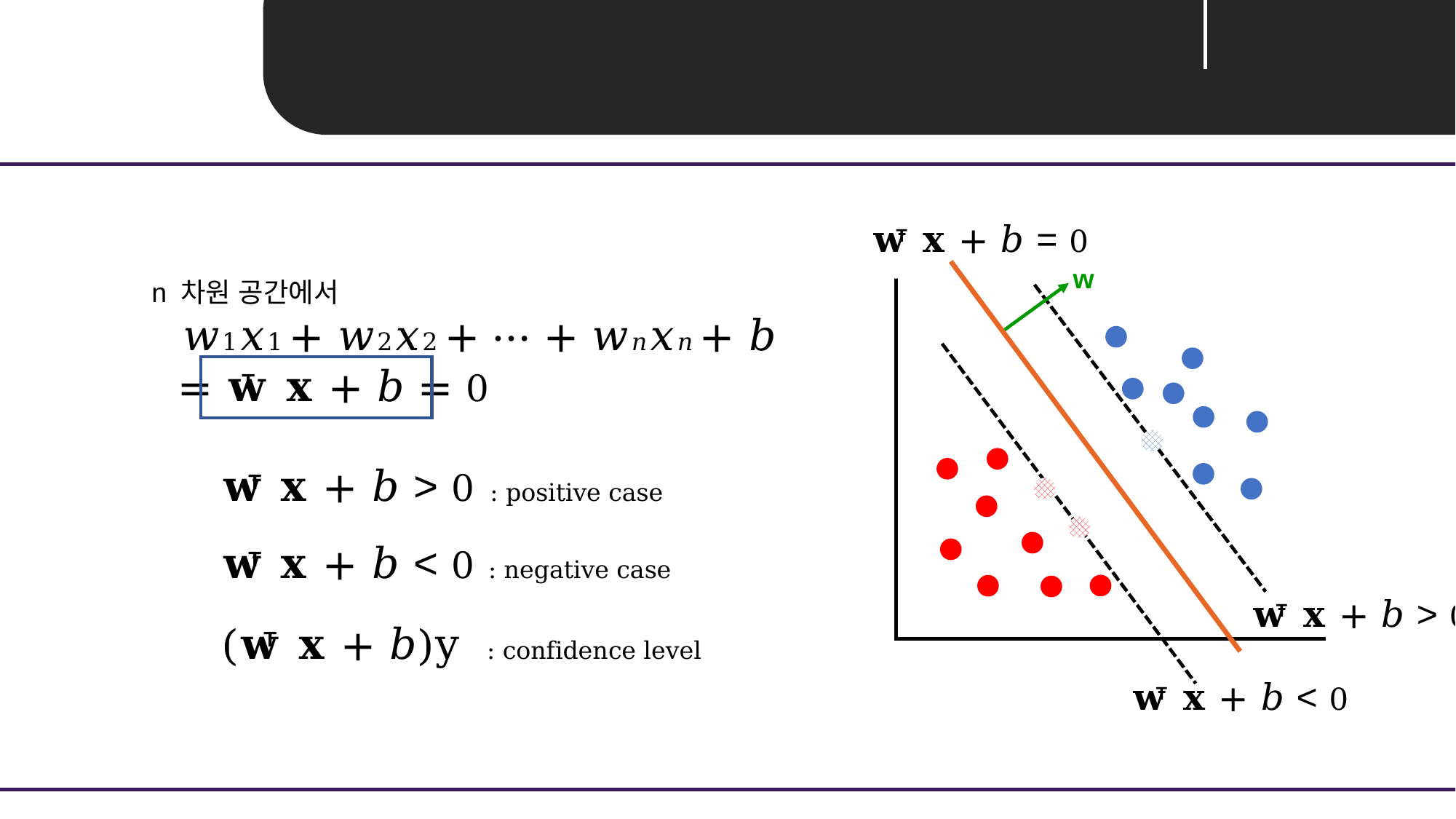

Unit  02 ㅣ  Hyperplane

n 차원 공간에서
    𝑤1𝑥1 + 𝑤2𝑥2 + ⋯ + 𝑤𝑛𝑥𝑛 + 𝑏
  = 𝐰 𝐱 + 𝑏 = 0
𝐰 𝐱 + 𝑏 = 0

T

w

T

𝐰 𝐱 + 𝑏 > 0  : positive case

T

𝐰 𝐱 + 𝑏 < 0 : negative case

T

𝐰 𝐱 + 𝑏 > 0

T
(𝐰 𝐱 + 𝑏)y  : confidence level

T
𝐰 𝐱 + 𝑏 < 0

T